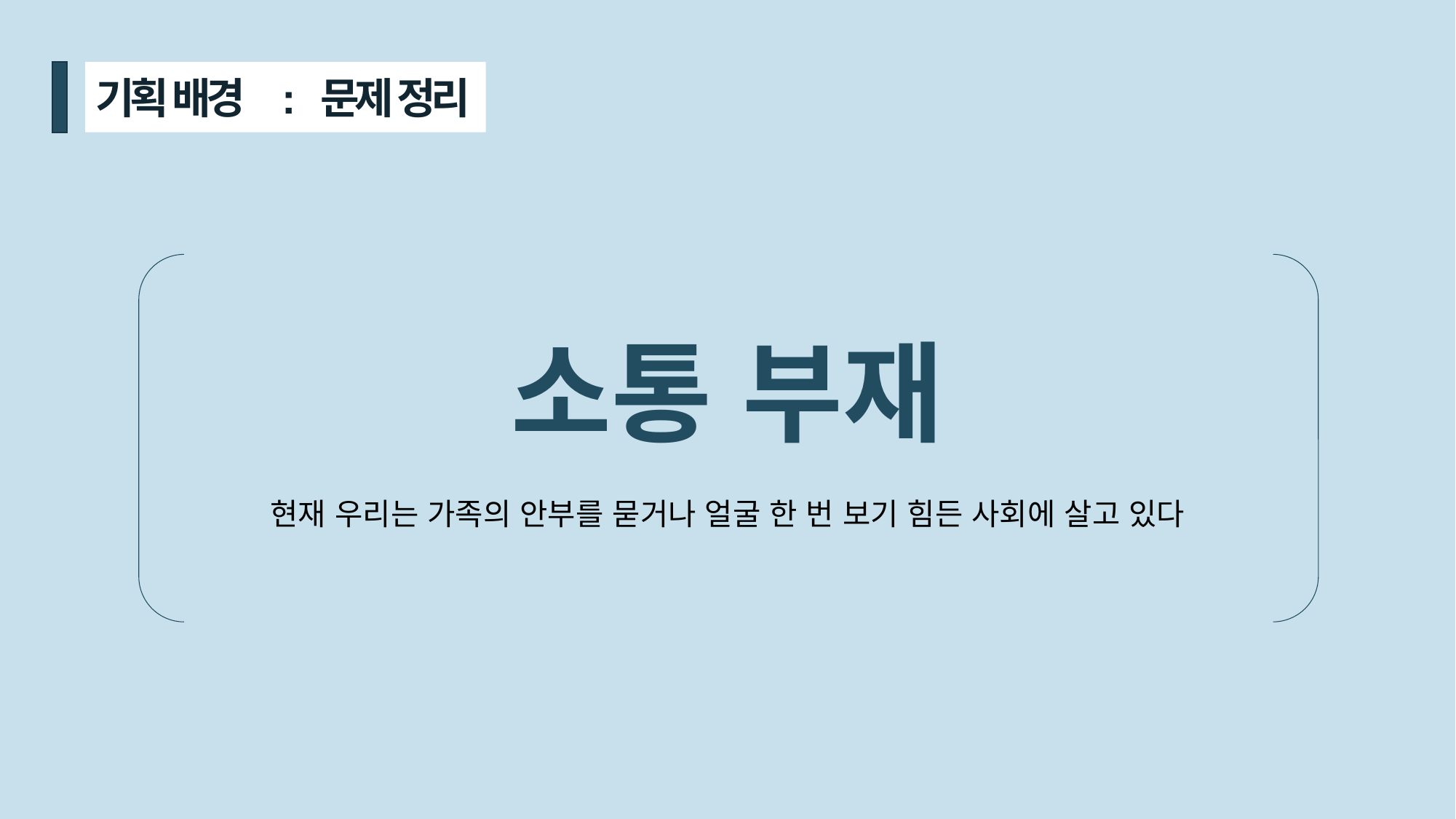

기획 배경   :  문제 정리

소통 부재
현재 우리는 가족의 안부를 묻거나 얼굴 한 번 보기 힘든 사회에 살고 있다